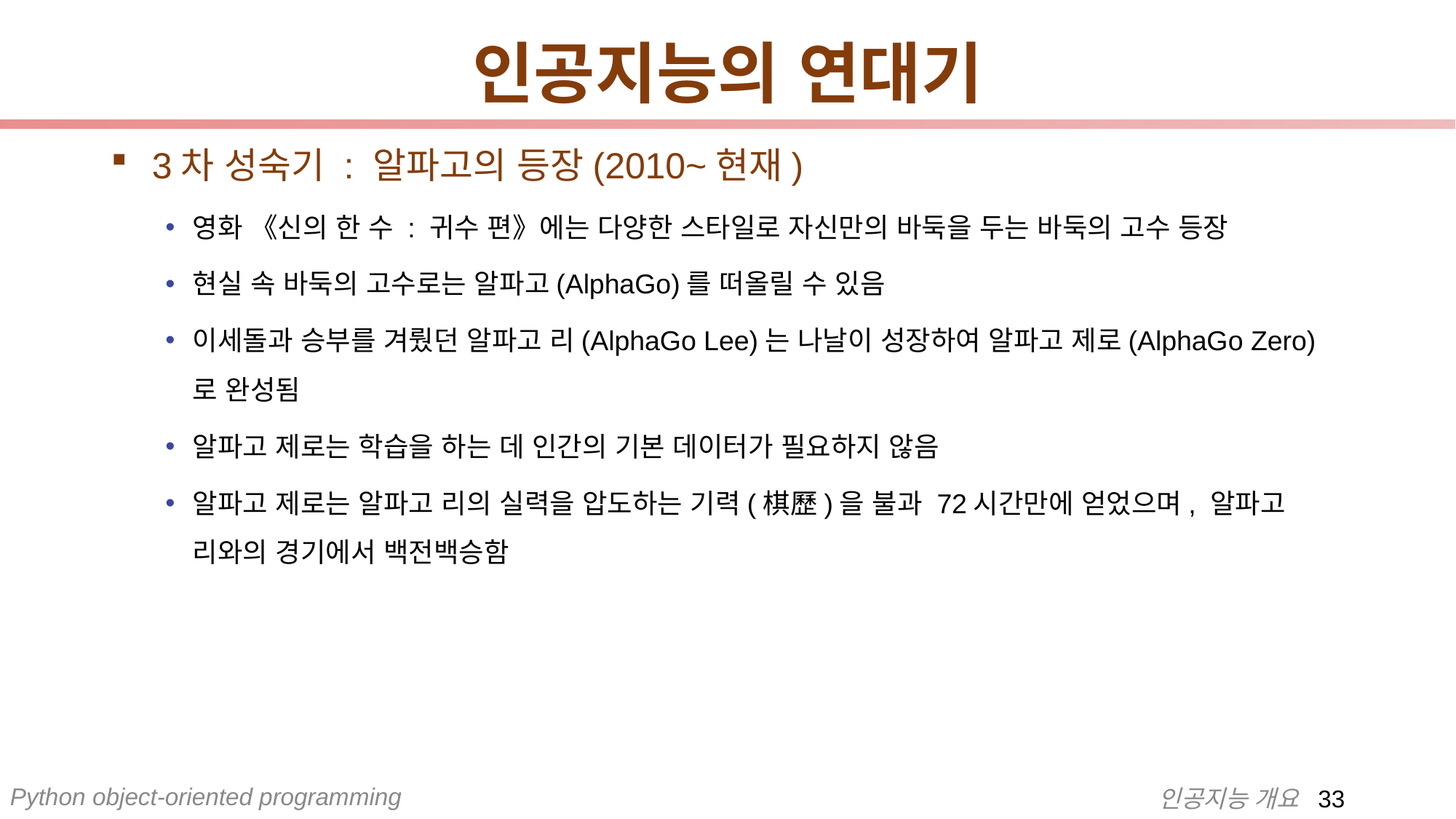

# 인공지능의 연대기
3차 성숙기 : 알파고의 등장(2010~현재)
영화 《신의 한 수 : 귀수 편》에는 다양한 스타일로 자신만의 바둑을 두는 바둑의 고수 등장
현실 속 바둑의 고수로는 알파고(AlphaGo)를 떠올릴 수 있음
이세돌과 승부를 겨뤘던 알파고 리(AlphaGo Lee)는 나날이 성장하여 알파고 제로(AlphaGo Zero)로 완성됨
알파고 제로는 학습을 하는 데 인간의 기본 데이터가 필요하지 않음
알파고 제로는 알파고 리의 실력을 압도하는 기력(棋歷)을 불과 72시간만에 얻었으며, 알파고 리와의 경기에서 백전백승함